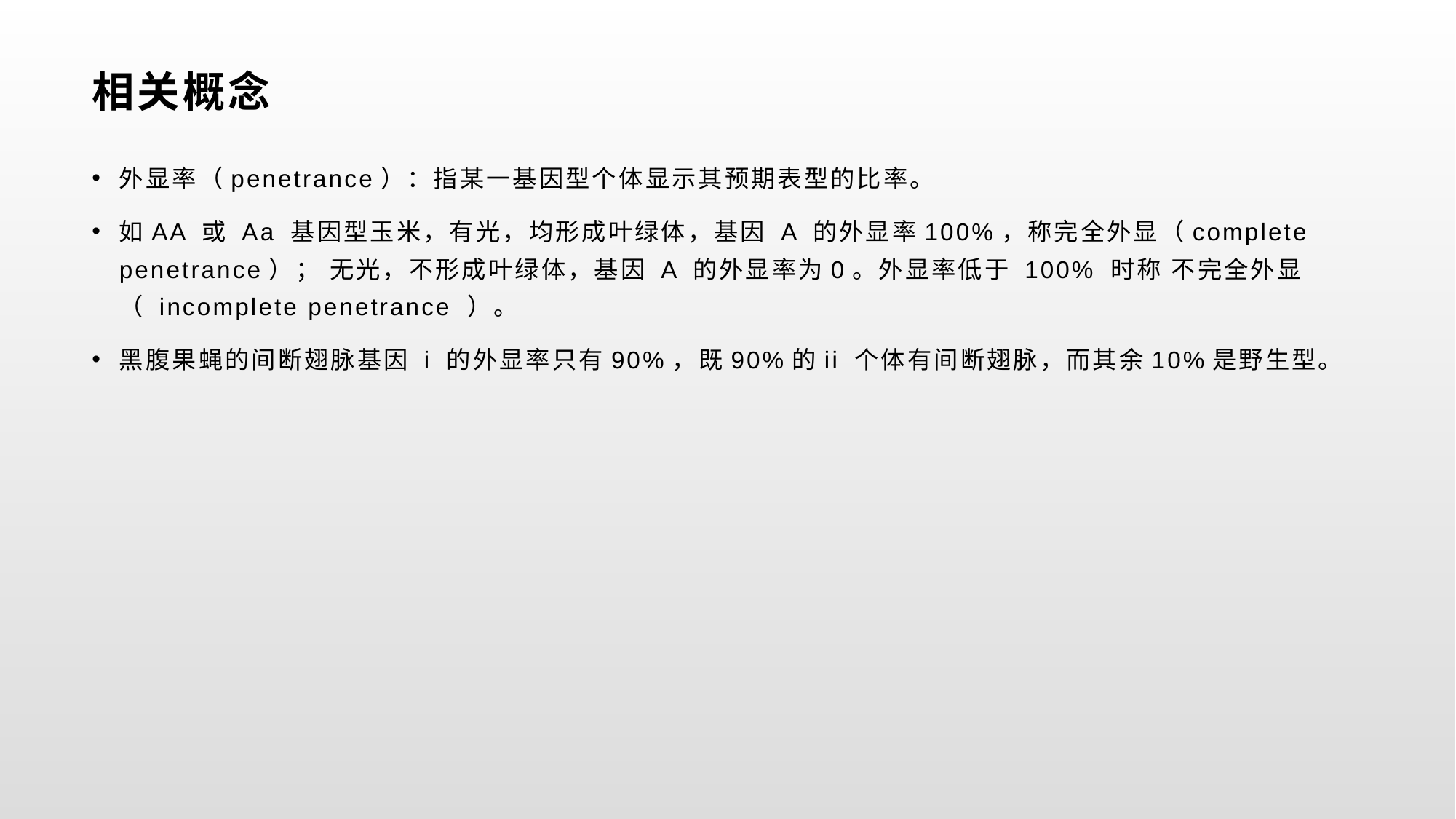

# 相关概念
外显率（penetrance）：指某一基因型个体显示其预期表型的比率。
如AA 或 Aa 基因型玉米，有光，均形成叶绿体，基因 A 的外显率100%，称完全外显（complete penetrance）； 无光，不形成叶绿体，基因 A 的外显率为0。外显率低于 100% 时称 不完全外显（ incomplete penetrance ）。
黑腹果蝇的间断翅脉基因 i 的外显率只有90%，既90%的ii 个体有间断翅脉，而其余10%是野生型。